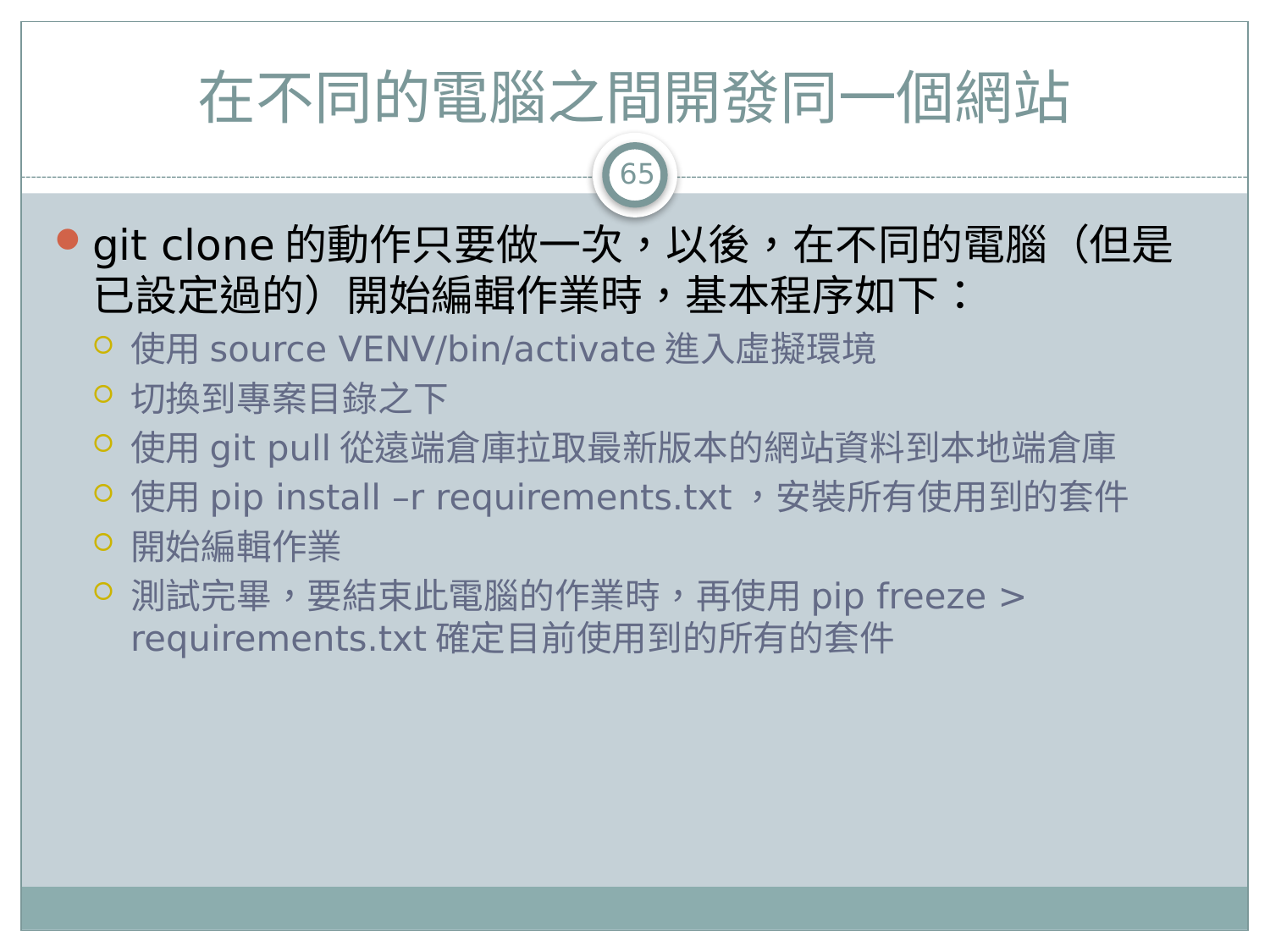

# 在不同的電腦之間開發同一個網站
65
git clone的動作只要做一次，以後，在不同的電腦（但是已設定過的）開始編輯作業時，基本程序如下：
使用source VENV/bin/activate進入虛擬環境
切換到專案目錄之下
使用git pull從遠端倉庫拉取最新版本的網站資料到本地端倉庫
使用pip install –r requirements.txt，安裝所有使用到的套件
開始編輯作業
測試完畢，要結束此電腦的作業時，再使用pip freeze > requirements.txt確定目前使用到的所有的套件